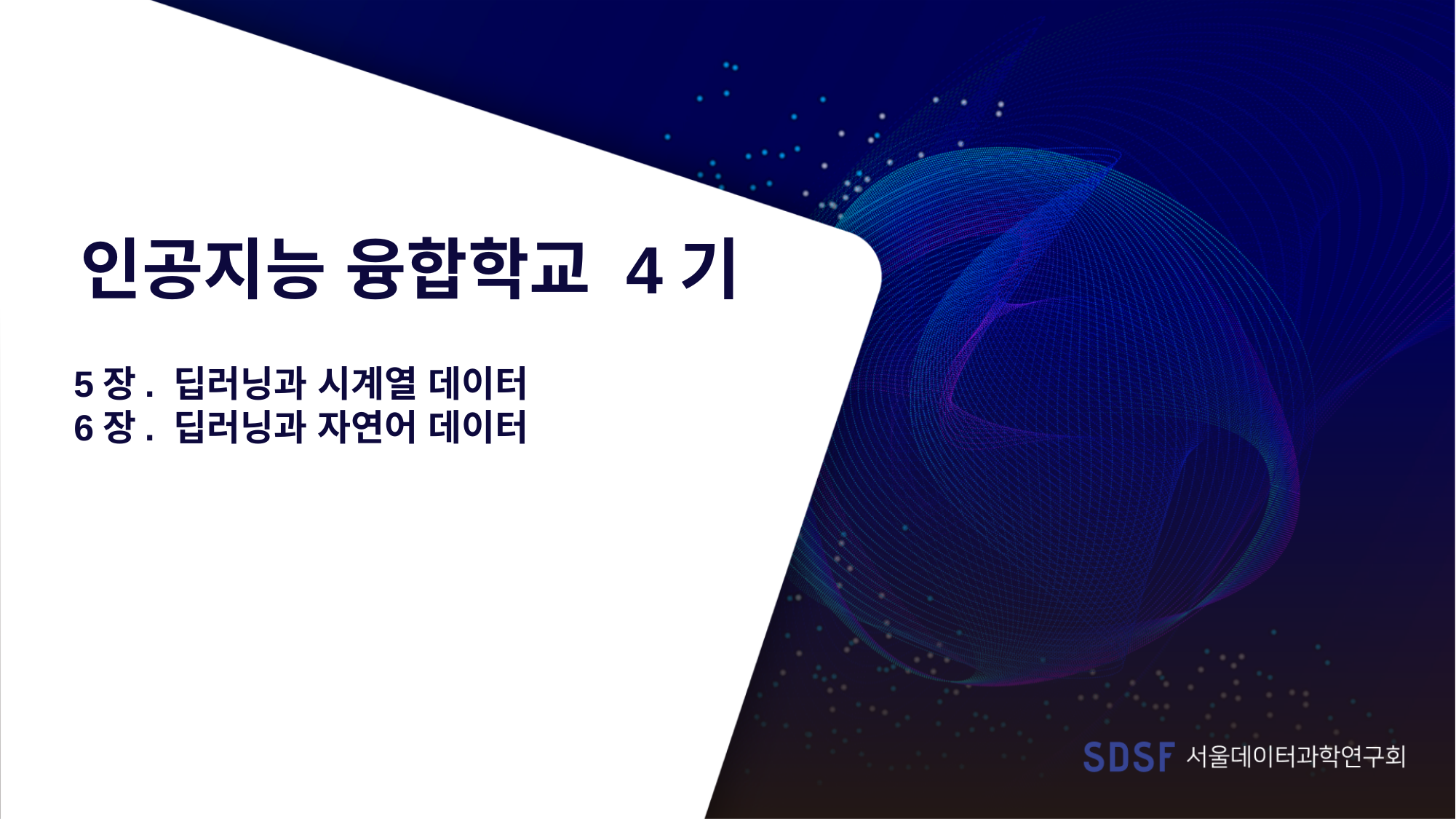

인공지능 융합학교 4기

5장. 딥러닝과 시계열 데이터
6장. 딥러닝과 자연어 데이터